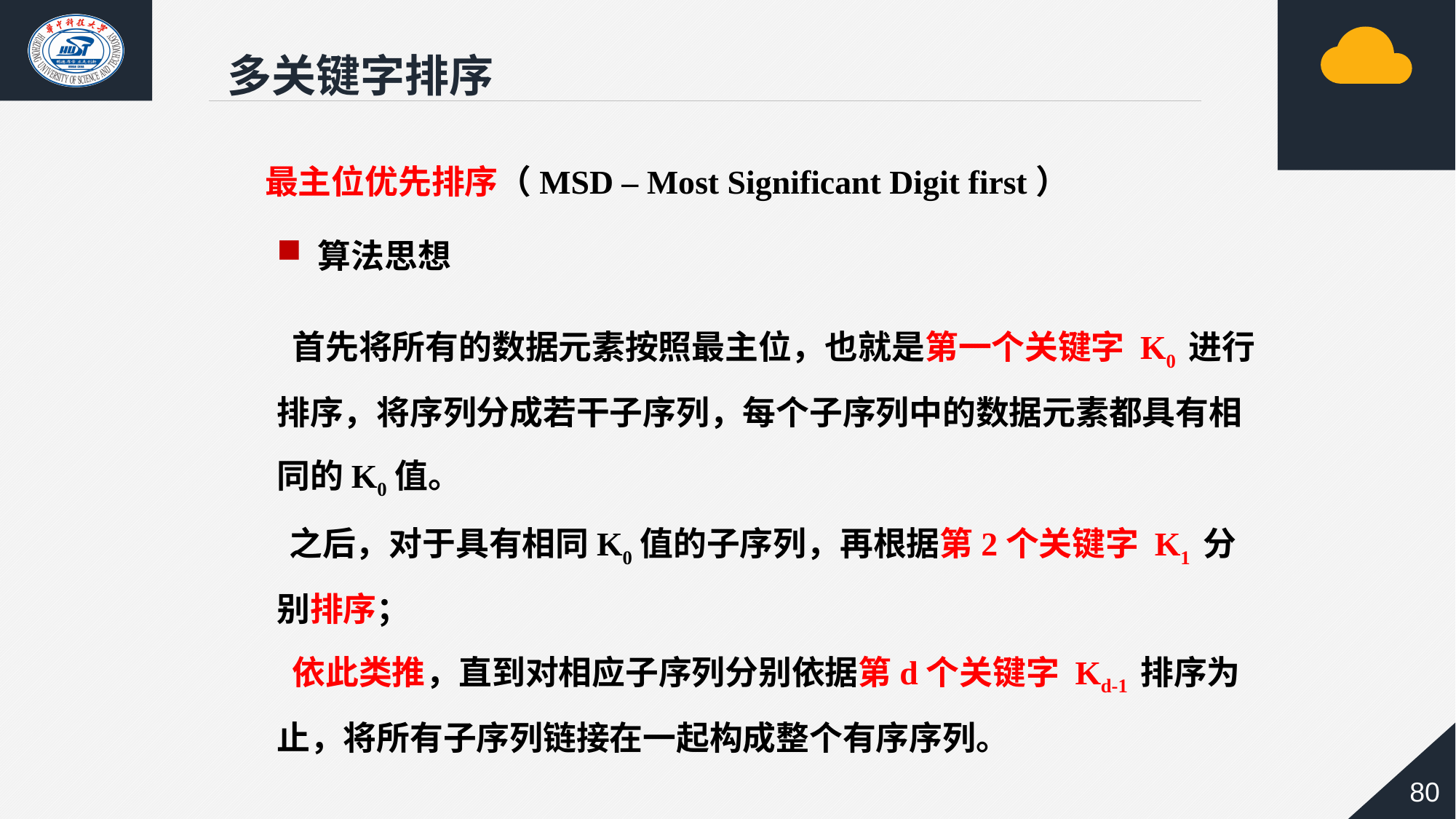

多关键字排序
         最主位优先排序（MSD – Most Significant Digit first）
算法思想
 首先将所有的数据元素按照最主位，也就是第一个关键字 K0 进行排序，将序列分成若干子序列，每个子序列中的数据元素都具有相同的K0值。
 之后，对于具有相同K0值的子序列，再根据第2个关键字 K1 分别排序；
 依此类推，直到对相应子序列分别依据第d个关键字 Kd-1 排序为止，将所有子序列链接在一起构成整个有序序列。